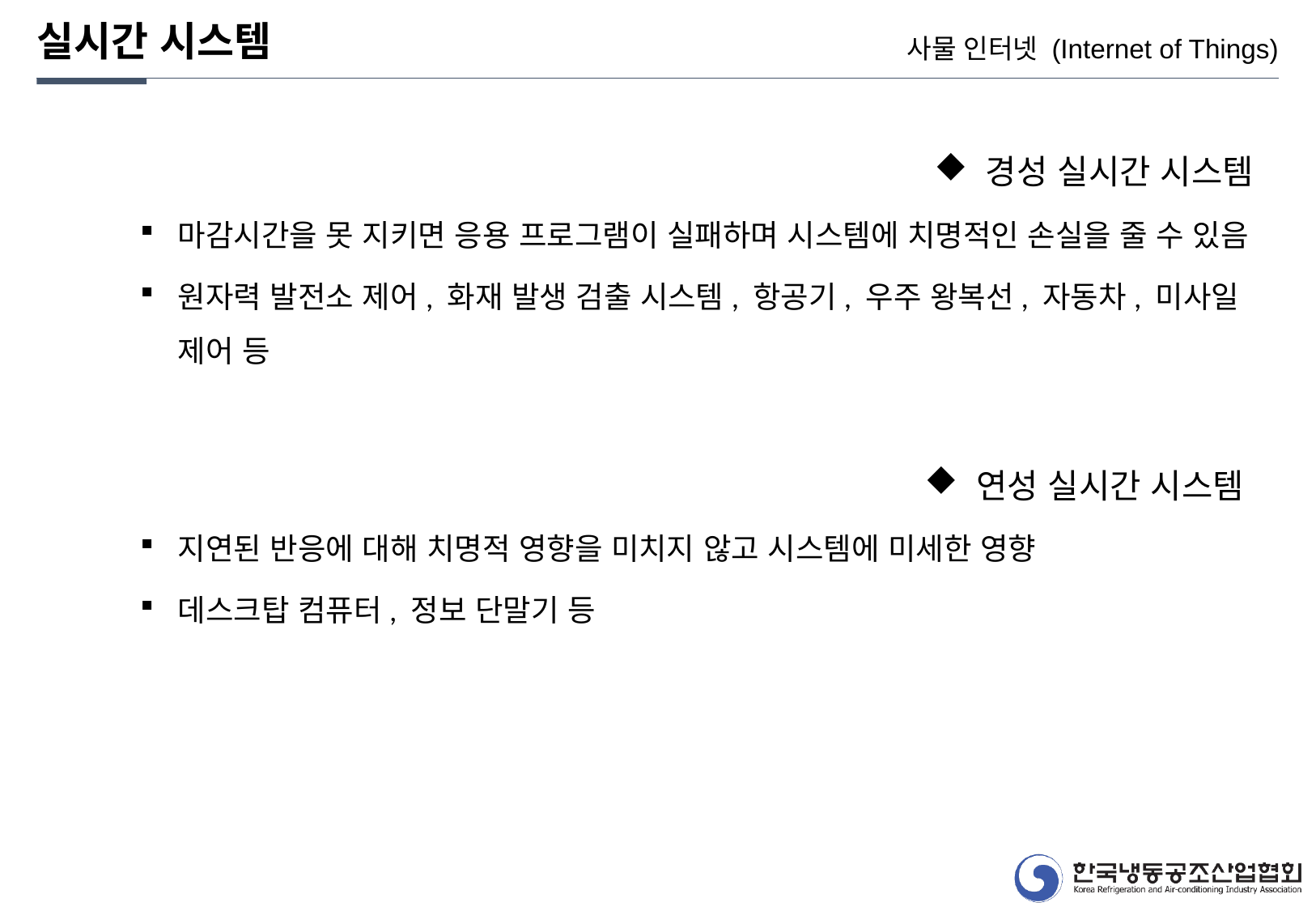

실시간 시스템
사물 인터넷 (Internet of Things)

 경성 실시간 시스템
마감시간을 못 지키면 응용 프로그램이 실패하며 시스템에 치명적인 손실을 줄 수 있음
원자력 발전소 제어, 화재 발생 검출 시스템, 항공기, 우주 왕복선, 자동차, 미사일 제어 등

 연성 실시간 시스템
지연된 반응에 대해 치명적 영향을 미치지 않고 시스템에 미세한 영향
데스크탑 컴퓨터, 정보 단말기 등